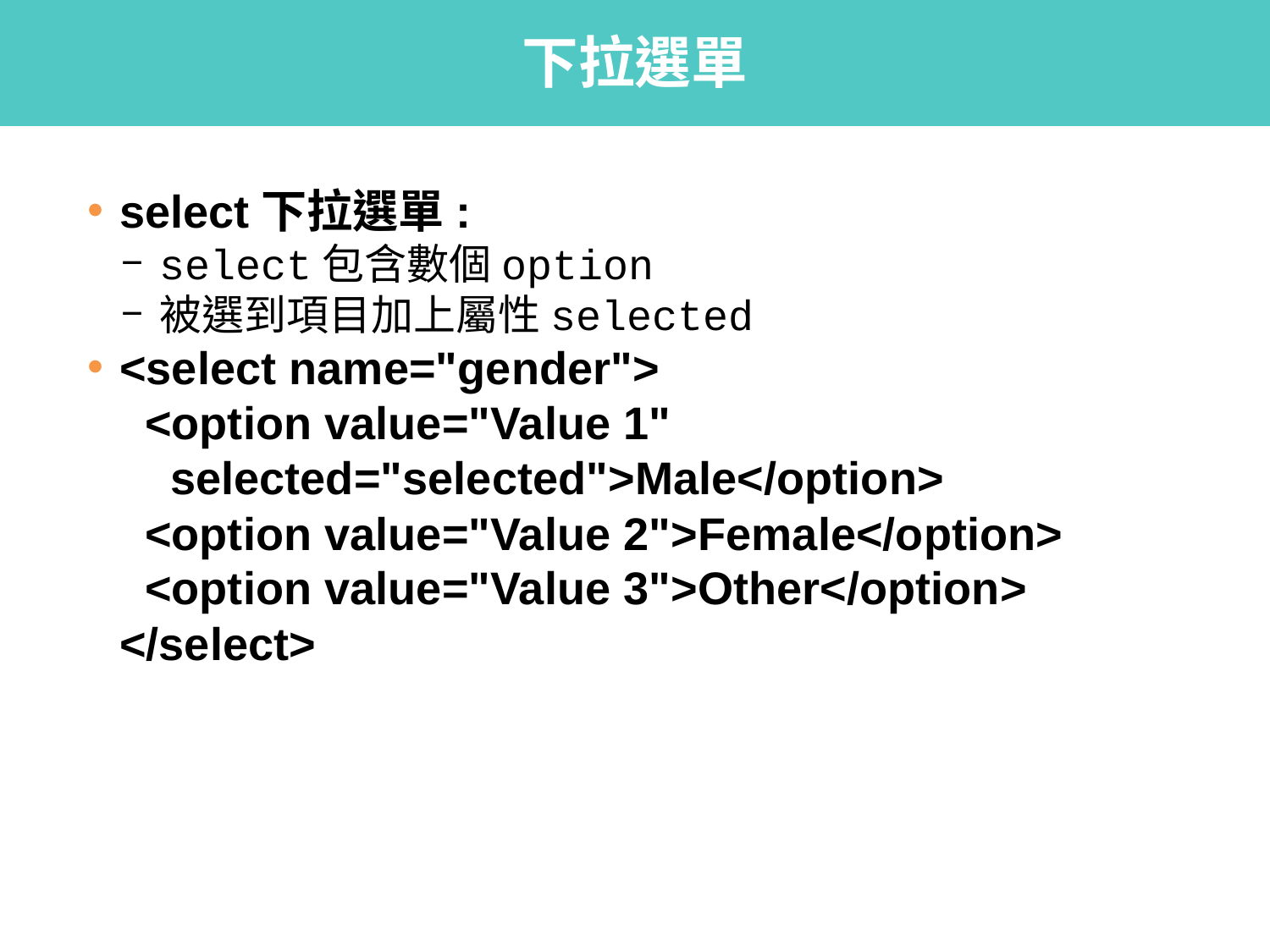

# 下拉選單
select下拉選單:
select包含數個option
被選到項目加上屬性selected
<select name="gender">
  <option value="Value 1"
    selected="selected">Male</option>
  <option value="Value 2">Female</option>
  <option value="Value 3">Other</option>
</select>